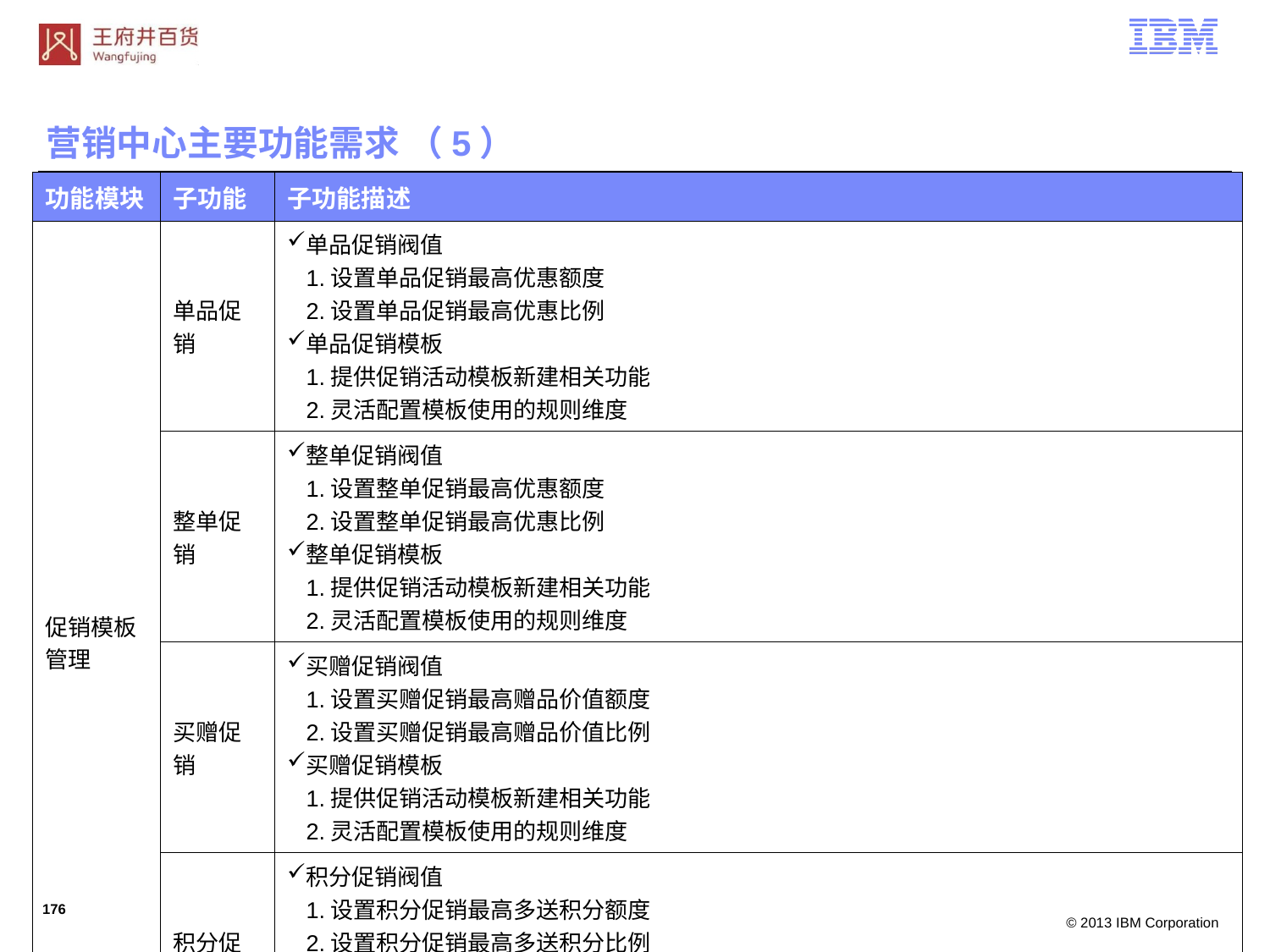

营销中心主要功能需求 （5）
| 功能模块 | 子功能 | 子功能描述 |
| --- | --- | --- |
| 促销模板管理 | 单品促销 | 单品促销阀值 1.设置单品促销最高优惠额度 2.设置单品促销最高优惠比例 单品促销模板 1.提供促销活动模板新建相关功能 2.灵活配置模板使用的规则维度 |
|  | 整单促销 | 整单促销阀值 1.设置整单促销最高优惠额度 2.设置整单促销最高优惠比例 整单促销模板 1.提供促销活动模板新建相关功能 2.灵活配置模板使用的规则维度 |
|  | 买赠促销 | 买赠促销阀值 1.设置买赠促销最高赠品价值额度 2.设置买赠促销最高赠品价值比例 买赠促销模板 1.提供促销活动模板新建相关功能 2.灵活配置模板使用的规则维度 |
|  | 积分促销 | 积分促销阀值 1.设置积分促销最高多送积分额度 2.设置积分促销最高多送积分比例 积分促销模板 1.提供促销活动模板新建相关功能 2.灵活配置模板使用的规则维度 |
176